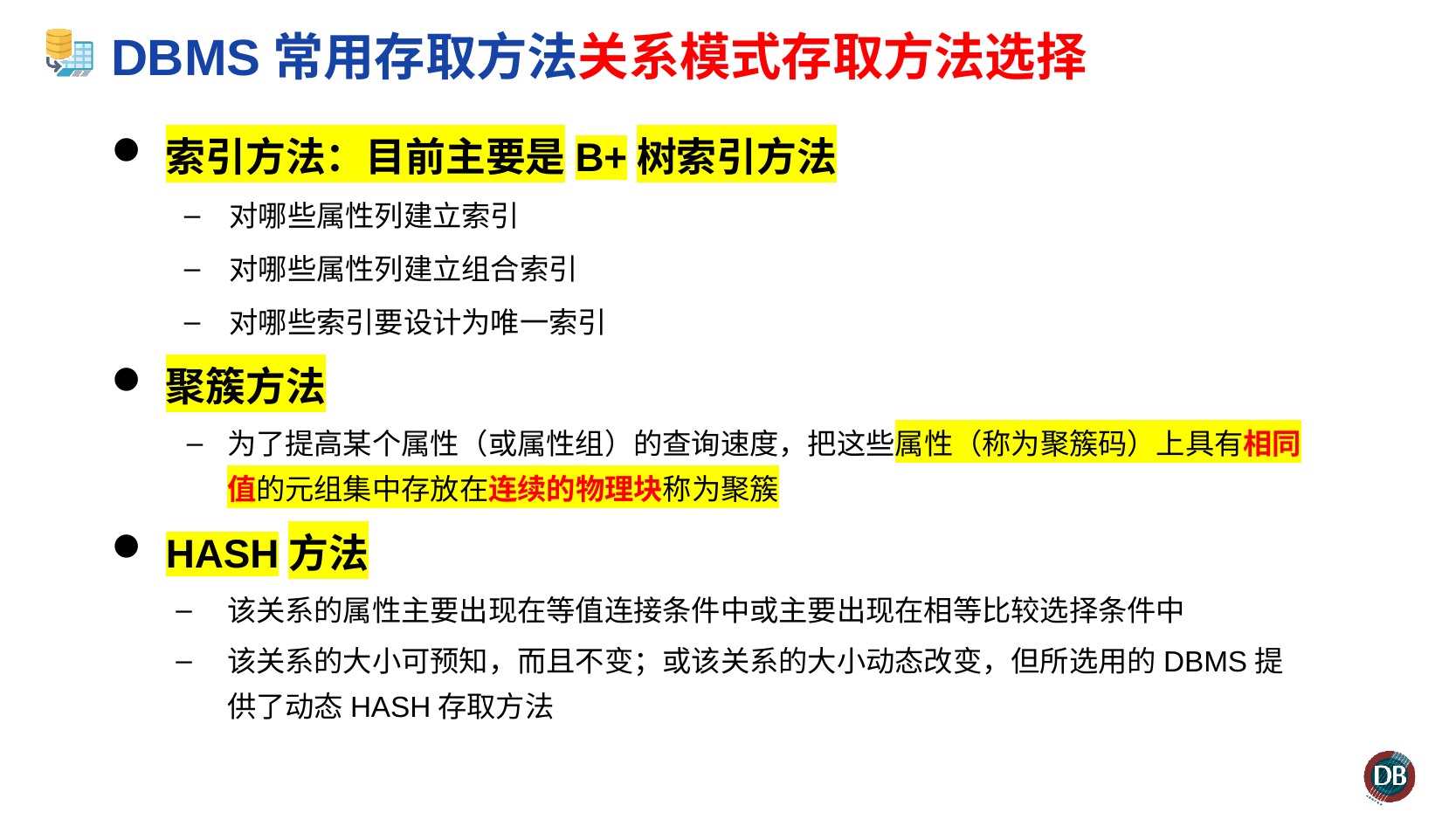

# DBMS常用存取方法关系模式存取方法选择
索引方法：目前主要是B+树索引方法
对哪些属性列建立索引
对哪些属性列建立组合索引
对哪些索引要设计为唯一索引
聚簇方法
为了提高某个属性（或属性组）的查询速度，把这些属性（称为聚簇码）上具有相同值的元组集中存放在连续的物理块称为聚簇
HASH方法
该关系的属性主要出现在等值连接条件中或主要出现在相等比较选择条件中
该关系的大小可预知，而且不变；或该关系的大小动态改变，但所选用的DBMS提供了动态HASH存取方法